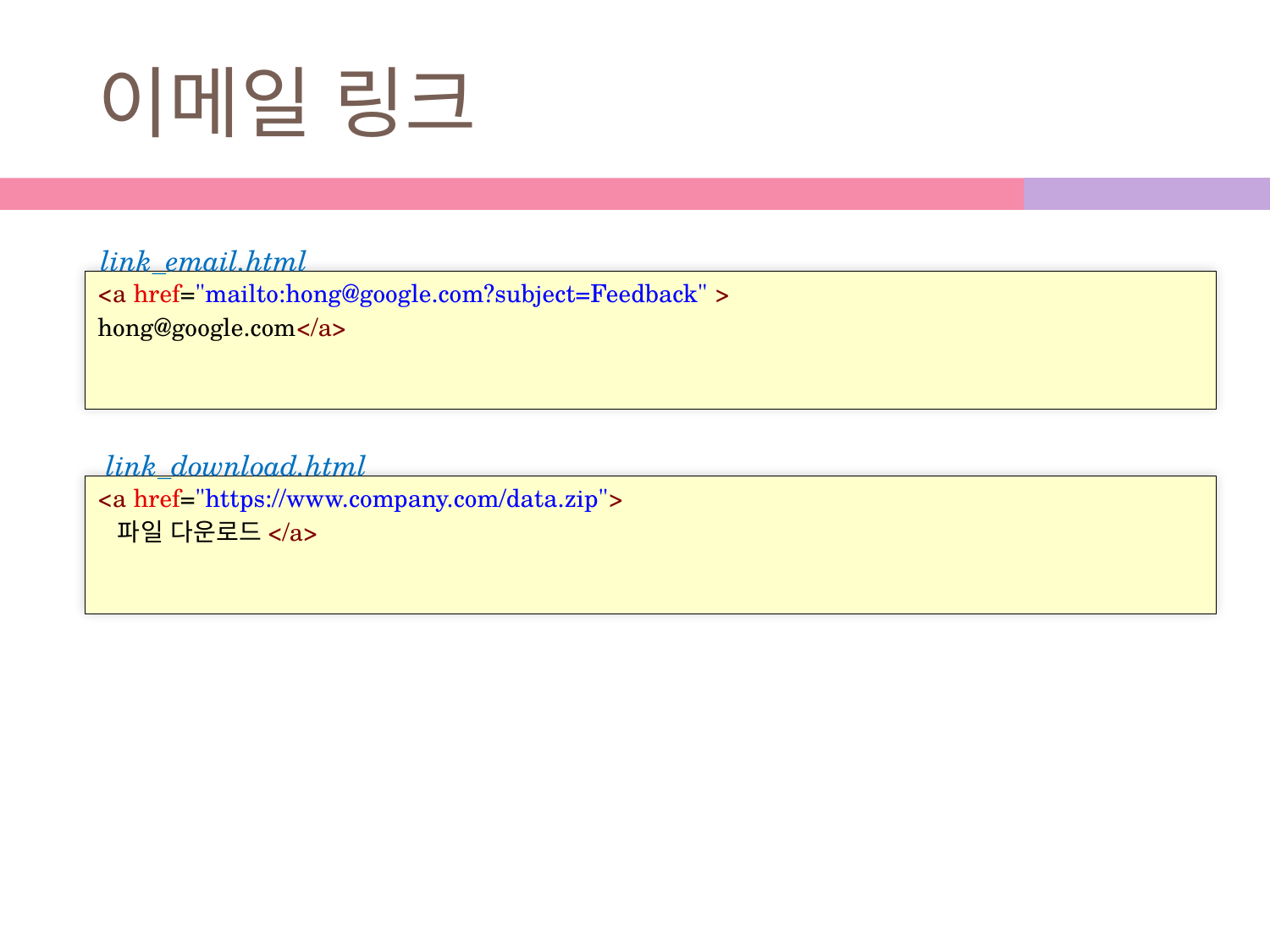

# 이메일 링크
link_email.html
<a href="mailto:hong@google.com?subject=Feedback" >
hong@google.com</a>
link_download.html
<a href="https://www.company.com/data.zip">
  파일 다운로드</a>